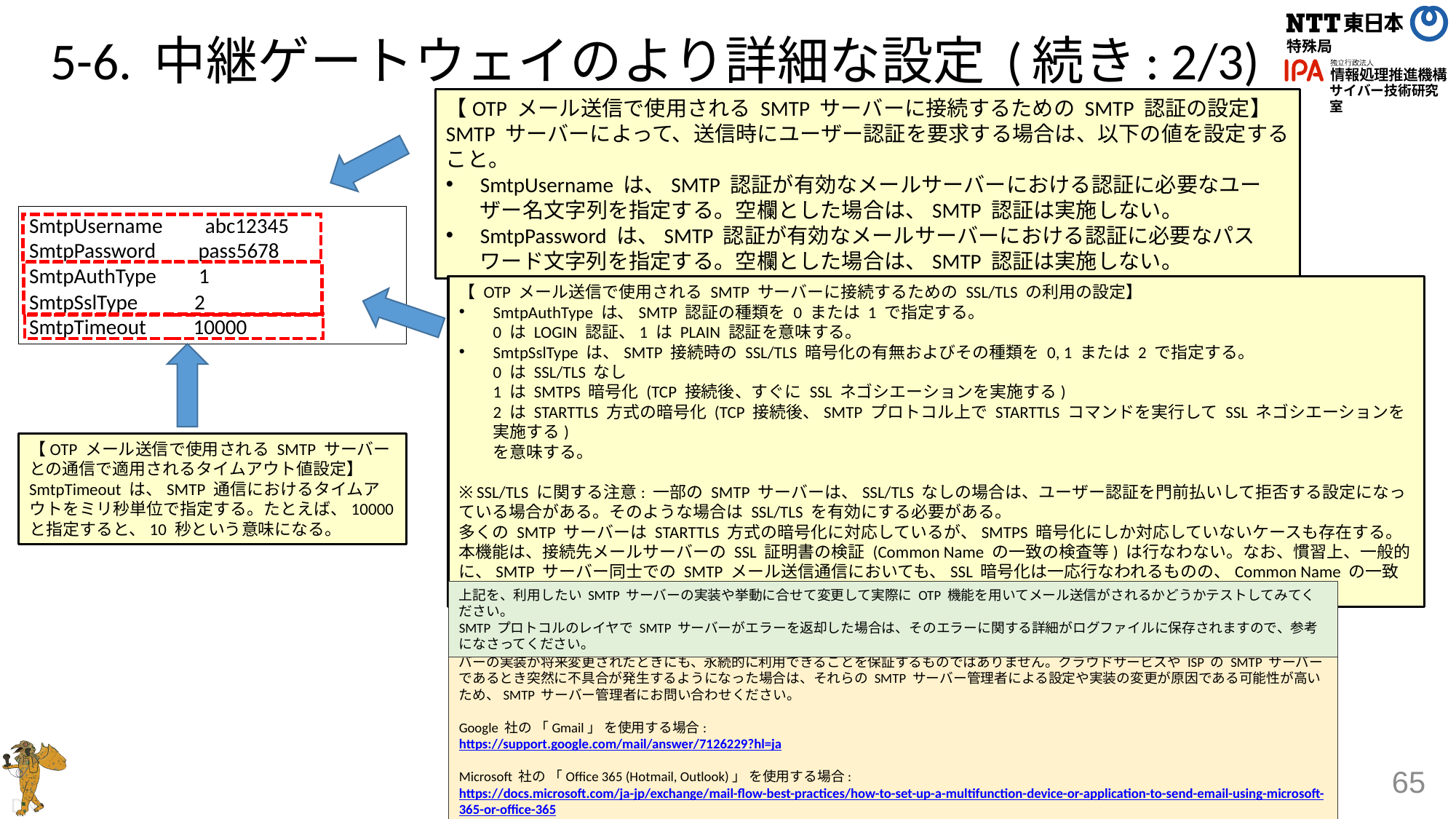

# 5-6. 中継ゲートウェイのより詳細な設定 (続き: 2/3)
【OTP メール送信で使用される SMTP サーバーに接続するための SMTP 認証の設定】
SMTP サーバーによって、送信時にユーザー認証を要求する場合は、以下の値を設定すること。
SmtpUsername は、SMTP 認証が有効なメールサーバーにおける認証に必要なユーザー名文字列を指定する。空欄とした場合は、SMTP 認証は実施しない。
SmtpPassword は、SMTP 認証が有効なメールサーバーにおける認証に必要なパスワード文字列を指定する。空欄とした場合は、SMTP 認証は実施しない。

SmtpUsername         abc12345
SmtpPassword         pass5678
SmtpAuthType         1
SmtpSslType            2
SmtpTimeout          10000

【 OTP メール送信で使用される SMTP サーバーに接続するための SSL/TLS の利用の設定】
SmtpAuthType は、SMTP 認証の種類を 0 または 1 で指定する。
0 は LOGIN 認証、1 は PLAIN 認証を意味する。
SmtpSslType は、SMTP 接続時の SSL/TLS 暗号化の有無およびその種類を 0, 1 または 2 で指定する。
0 は SSL/TLS なし
1 は SMTPS 暗号化 (TCP 接続後、すぐに SSL ネゴシエーションを実施する)
2 は STARTTLS 方式の暗号化 (TCP 接続後、SMTP プロトコル上で STARTTLS コマンドを実行して SSL ネゴシエーションを実施する)
を意味する。

※ SSL/TLS に関する注意: 一部の SMTP サーバーは、SSL/TLS なしの場合は、ユーザー認証を門前払いして拒否する設定になっている場合がある。そのような場合は SSL/TLS を有効にする必要がある。
多くの SMTP サーバーは STARTTLS 方式の暗号化に対応しているが、SMTPS 暗号化にしか対応していないケースも存在する。
本機能は、接続先メールサーバーの SSL 証明書の検証 (Common Name の一致の検査等) は行なわない。なお、慣習上、一般的に、SMTP サーバー同士での SMTP メール送信通信においても、SSL 暗号化は一応行なわれるものの、Common Name の一致の検査等は行なわれていない。

【OTP メール送信で使用される SMTP サーバーとの通信で適用されるタイムアウト値設定】
SmtpTimeout は、SMTP 通信におけるタイムアウトをミリ秒単位で指定する。たとえば、10000 と指定すると、10 秒という意味になる。
上記を、利用したい SMTP サーバーの実装や挙動に合せて変更して実際に OTP 機能を用いてメール送信がされるかどうかテストしてみてください。
SMTP プロトコルのレイヤで SMTP サーバーがエラーを返却した場合は、そのエラーに関する詳細がログファイルに保存されますので、参考になさってください。
著名なクラウド型メールサービスにおける SMTP の設定値は、以下を参考にしてください。ただし、以下のクラウドサービス側の SMTP サーバーの実装が将来変更されたときにも、永続的に利用できることを保証するものではありません。クラウドサービスや ISP の SMTP サーバーであるとき突然に不具合が発生するようになった場合は、それらの SMTP サーバー管理者による設定や実装の変更が原因である可能性が高いため、SMTP サーバー管理者にお問い合わせください。

Google 社の 「Gmail」 を使用する場合:
https://support.google.com/mail/answer/7126229?hl=ja

Microsoft 社の 「Office 365 (Hotmail, Outlook)」 を使用する場合:
https://docs.microsoft.com/ja-jp/exchange/mail-flow-best-practices/how-to-set-up-a-multifunction-device-or-application-to-send-email-using-microsoft-365-or-office-365
65